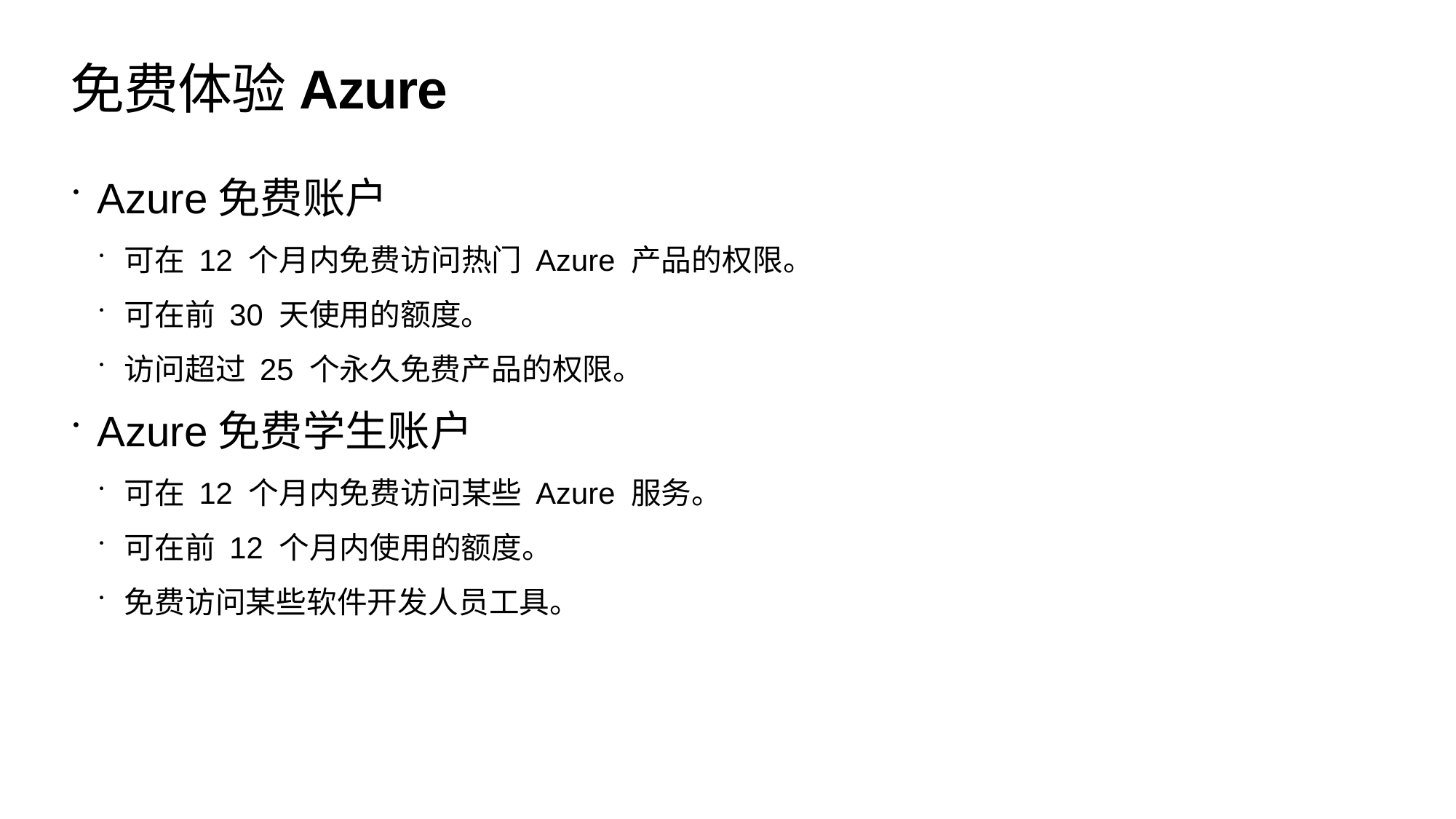

# 免费体验Azure
Azure免费账户
可在 12 个月内免费访问热门 Azure 产品的权限。
可在前 30 天使用的额度。
访问超过 25 个永久免费产品的权限。
Azure免费学生账户
可在 12 个月内免费访问某些 Azure 服务。
可在前 12 个月内使用的额度。
免费访问某些软件开发人员工具。